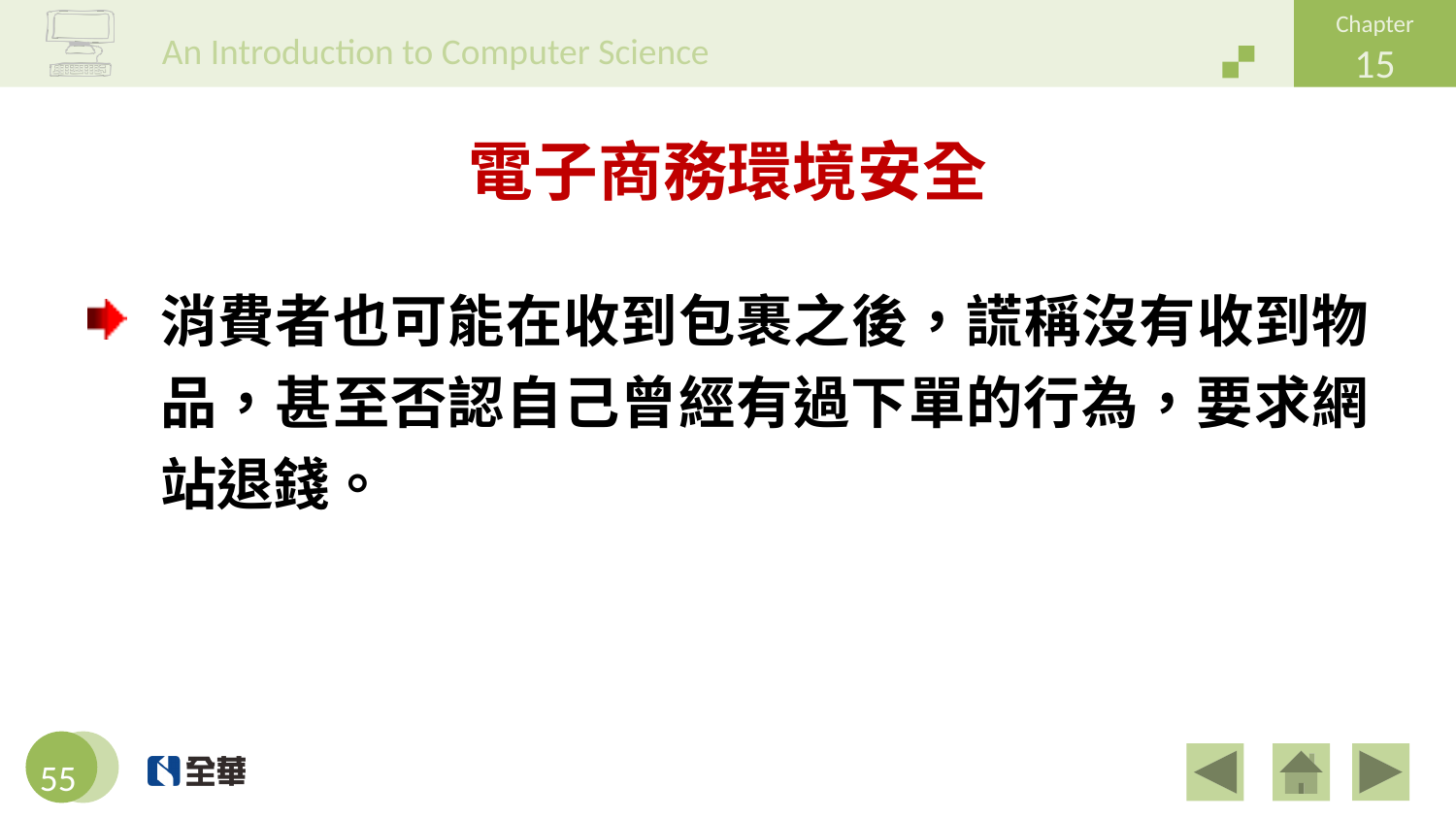

# 電子商務環境安全
消費者也可能在收到包裹之後，謊稱沒有收到物品，甚至否認自己曾經有過下單的行為，要求網站退錢。